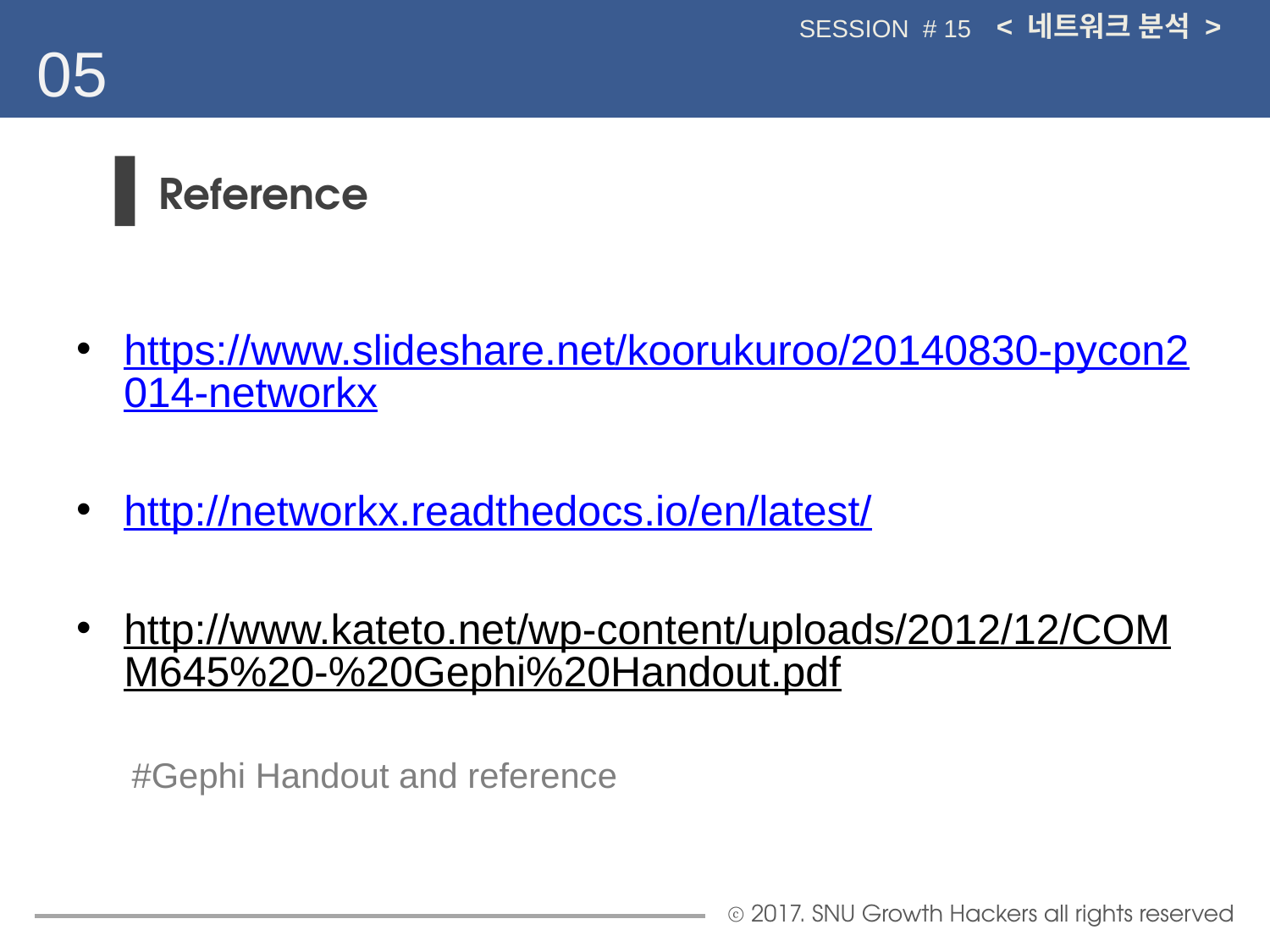

< 네트워크 분석 >
SESSION  # 15
05

Reference
https://www.slideshare.net/koorukuroo/20140830-pycon2014-networkx

http://networkx.readthedocs.io/en/latest/

http://www.kateto.net/wp-content/uploads/2012/12/COMM645%20-%20Gephi%20Handout.pdf
#Gephi Handout and reference
ⓒ 2017. SNU Growth Hackers all rights reserved